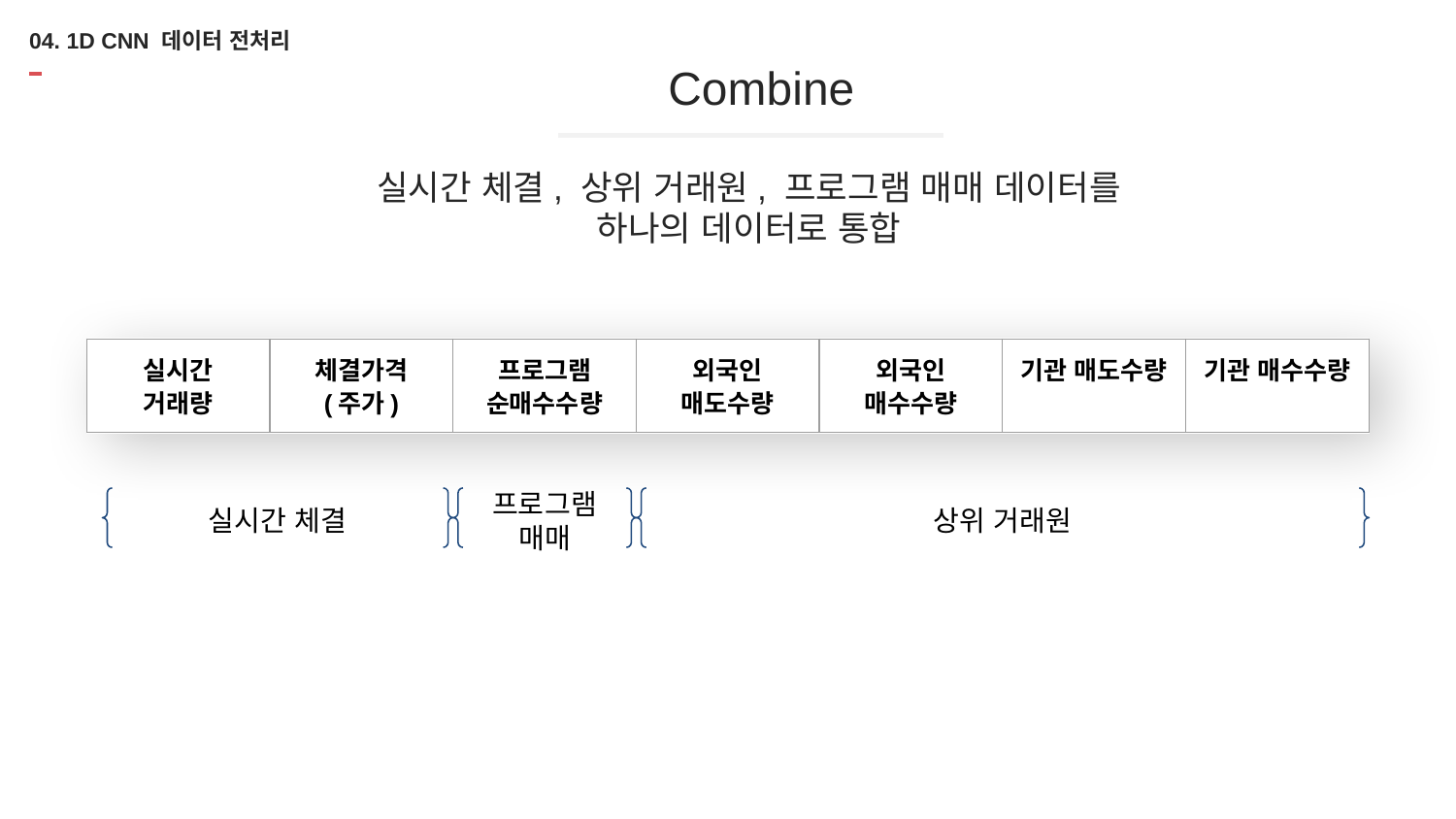

# 04. 1D CNN 데이터 전처리
Combine
실시간 체결, 상위 거래원, 프로그램 매매 데이터를 하나의 데이터로 통합
| 실시간 거래량 | 체결가격 (주가) | 프로그램 순매수수량 | 외국인 매도수량 | 외국인 매수수량 | 기관 매도수량 | 기관 매수수량 |
| --- | --- | --- | --- | --- | --- | --- |

실시간 체결
프로그램 매매
상위 거래원